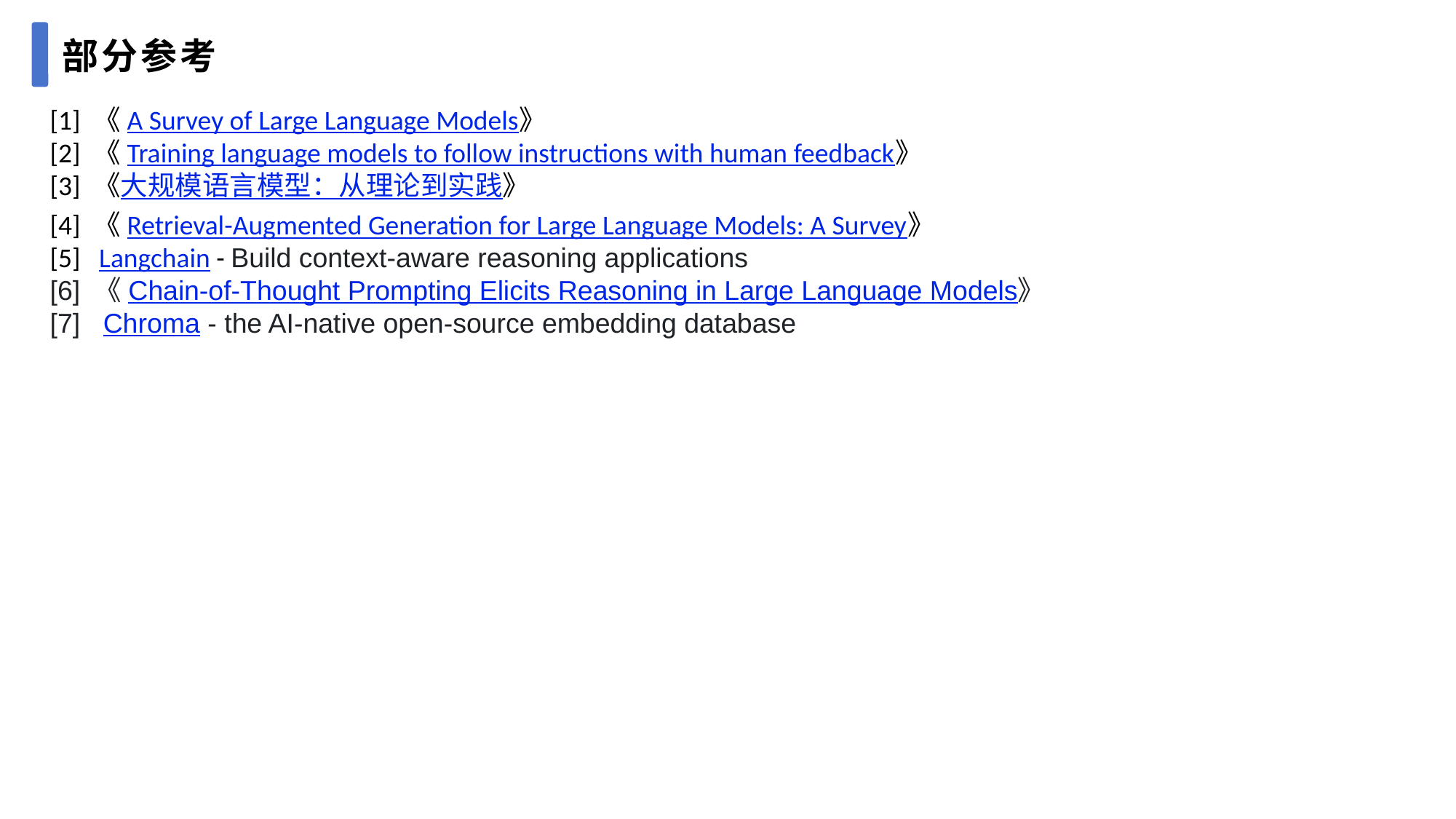

部分参考

[1] 《A Survey of Large Language Models》
[2] 《Training language models to follow instructions with human feedback》
[3] 《大规模语言模型：从理论到实践》
[4] 《Retrieval-Augmented Generation for Large Language Models: A Survey》
[5]   Langchain - Build context-aware reasoning applications
[6] 《Chain-of-Thought Prompting Elicits Reasoning in Large Language Models》
[7]   Chroma - the AI-native open-source embedding database